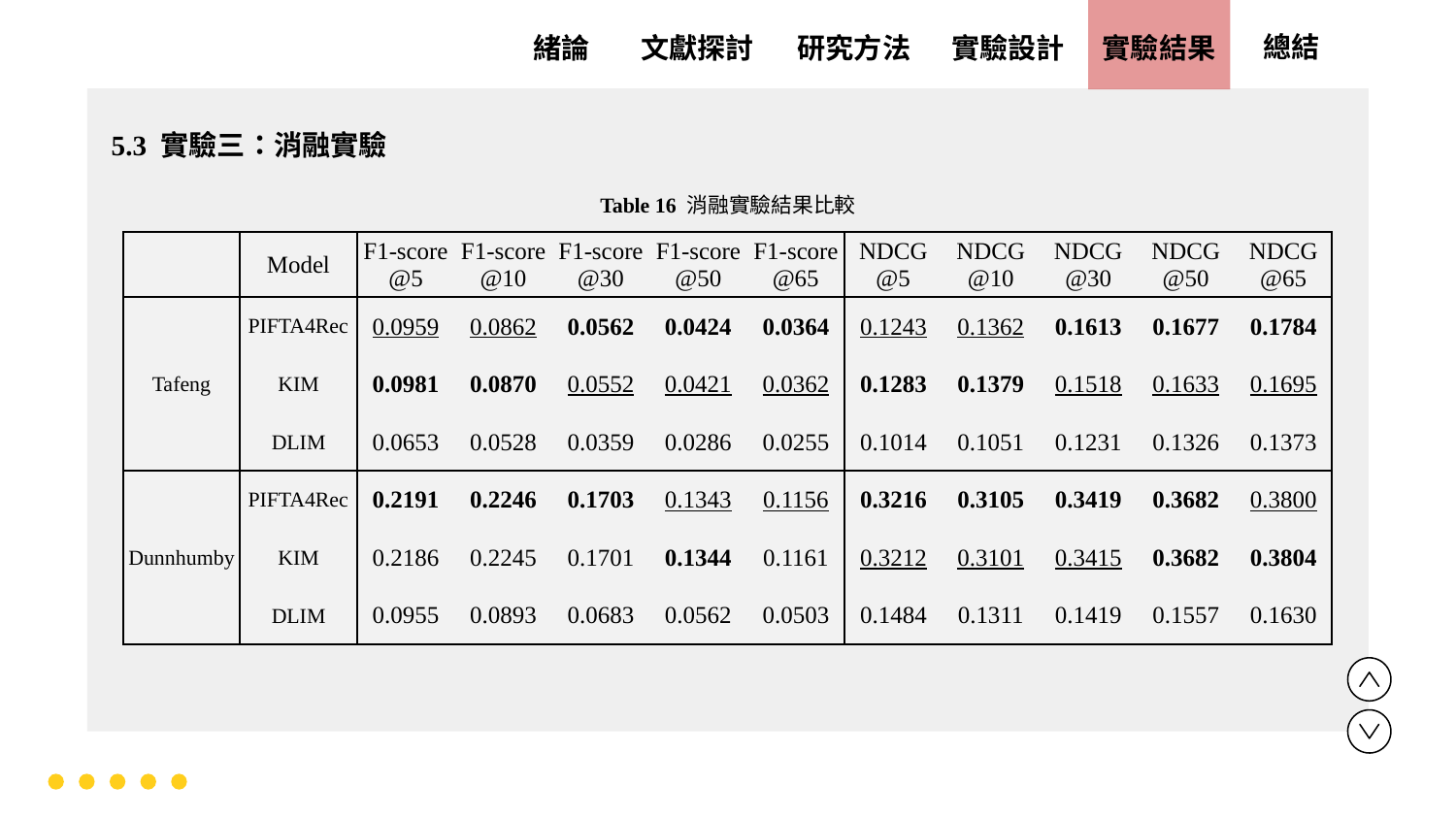

實驗設計
實驗結果
文獻探討
總結
緒論
研究方法
5.3 實驗三：消融實驗
Table 16 消融實驗結果比較
|  | Model | F1-score @5 | F1-score @10 | F1-score @30 | F1-score @50 | F1-score @65 | NDCG @5 | NDCG @10 | NDCG @30 | NDCG @50 | NDCG @65 |
| --- | --- | --- | --- | --- | --- | --- | --- | --- | --- | --- | --- |
| Tafeng | PIFTA4Rec | 0.0959 | 0.0862 | 0.0562 | 0.0424 | 0.0364 | 0.1243 | 0.1362 | 0.1613 | 0.1677 | 0.1784 |
|  | KIM | 0.0981 | 0.0870 | 0.0552 | 0.0421 | 0.0362 | 0.1283 | 0.1379 | 0.1518 | 0.1633 | 0.1695 |
|  | DLIM | 0.0653 | 0.0528 | 0.0359 | 0.0286 | 0.0255 | 0.1014 | 0.1051 | 0.1231 | 0.1326 | 0.1373 |
| Dunnhumby | PIFTA4Rec | 0.2191 | 0.2246 | 0.1703 | 0.1343 | 0.1156 | 0.3216 | 0.3105 | 0.3419 | 0.3682 | 0.3800 |
|  | KIM | 0.2186 | 0.2245 | 0.1701 | 0.1344 | 0.1161 | 0.3212 | 0.3101 | 0.3415 | 0.3682 | 0.3804 |
|  | DLIM | 0.0955 | 0.0893 | 0.0683 | 0.0562 | 0.0503 | 0.1484 | 0.1311 | 0.1419 | 0.1557 | 0.1630 |